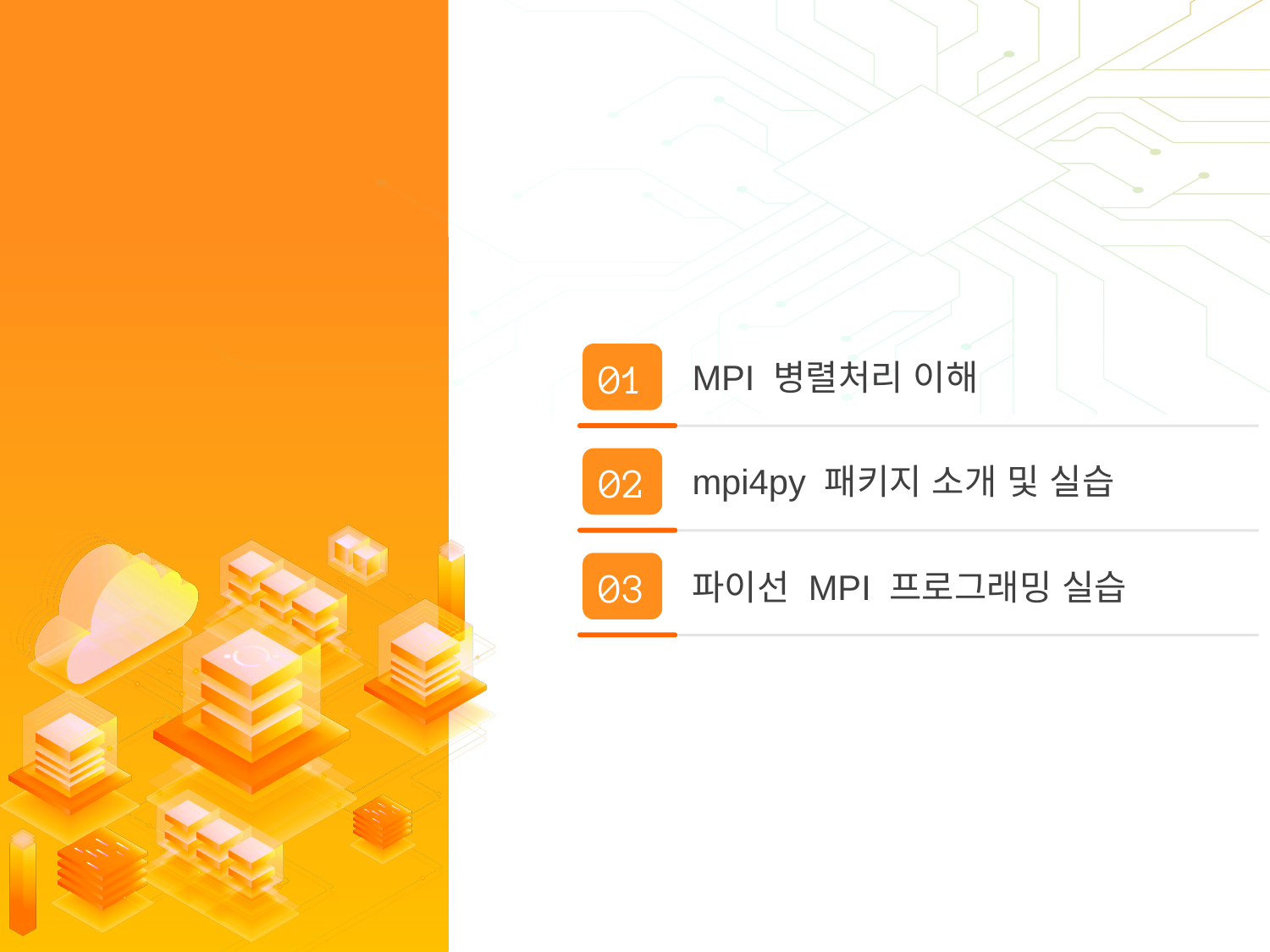

CONTENTS

01
MPI 병렬처리 이해

02
mpi4py 패키지 소개 및 실습

03
파이선 MPI 프로그래밍 실습